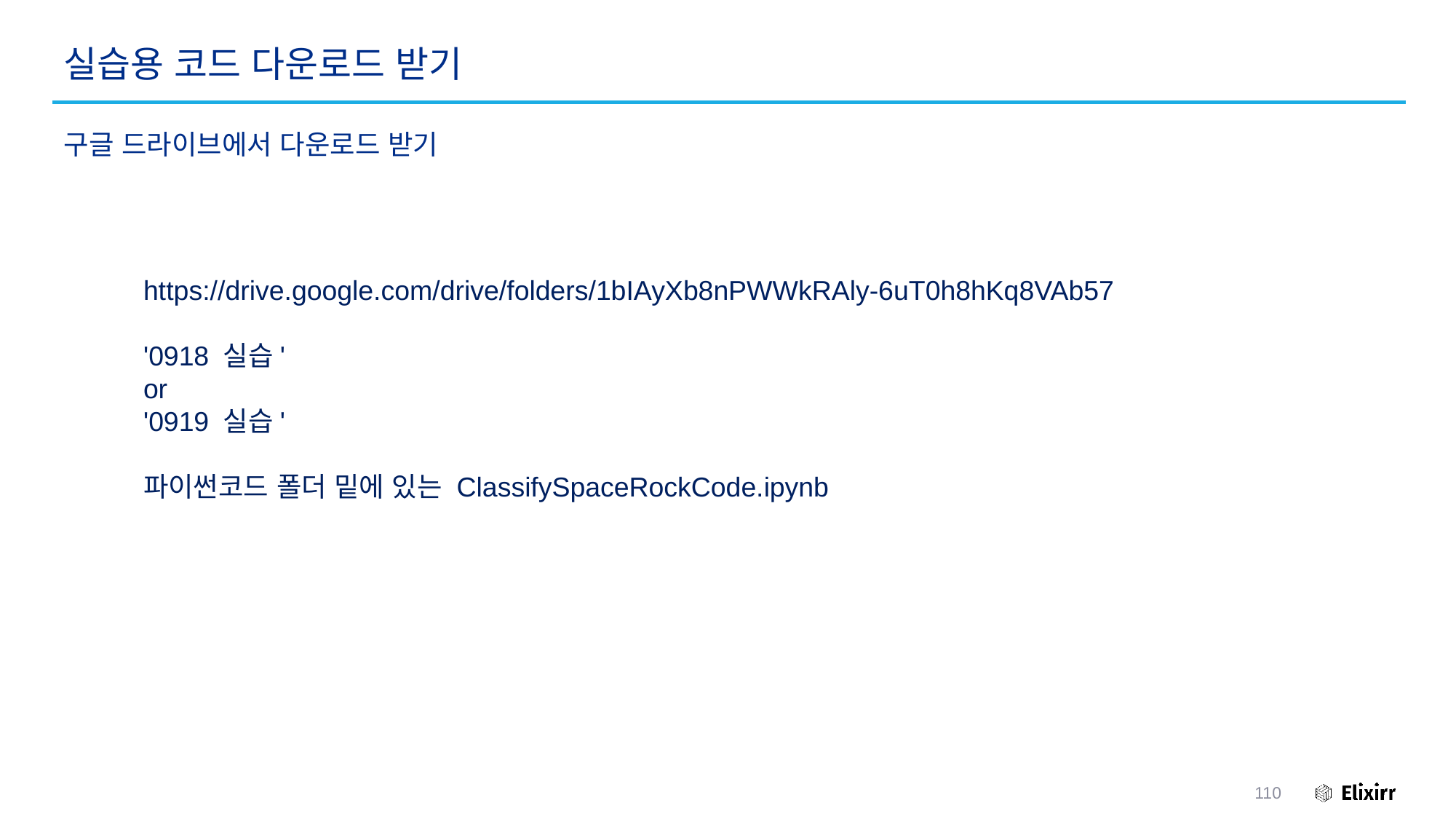

# 실습용 코드 다운로드 받기
구글 드라이브에서 다운로드 받기
https://drive.google.com/drive/folders/1bIAyXb8nPWWkRAly-6uT0h8hKq8VAb57

'0918 실습'
or
'0919 실습'

파이썬코드 폴더 밑에 있는 ClassifySpaceRockCode.ipynb
110